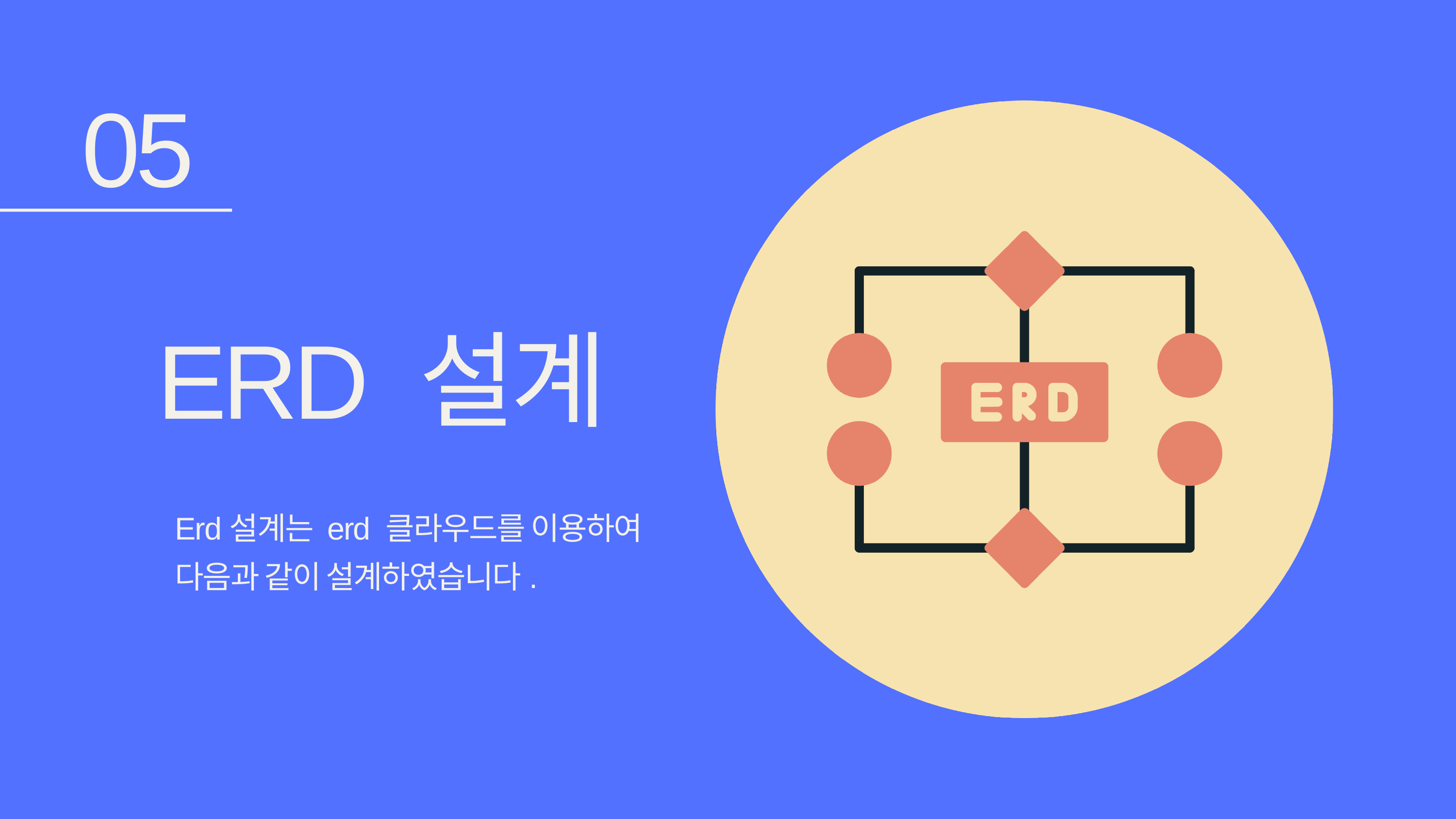

05

ERD 설계
Erd설계는 erd 클라우드를 이용하여
다음과 같이 설계하였습니다.